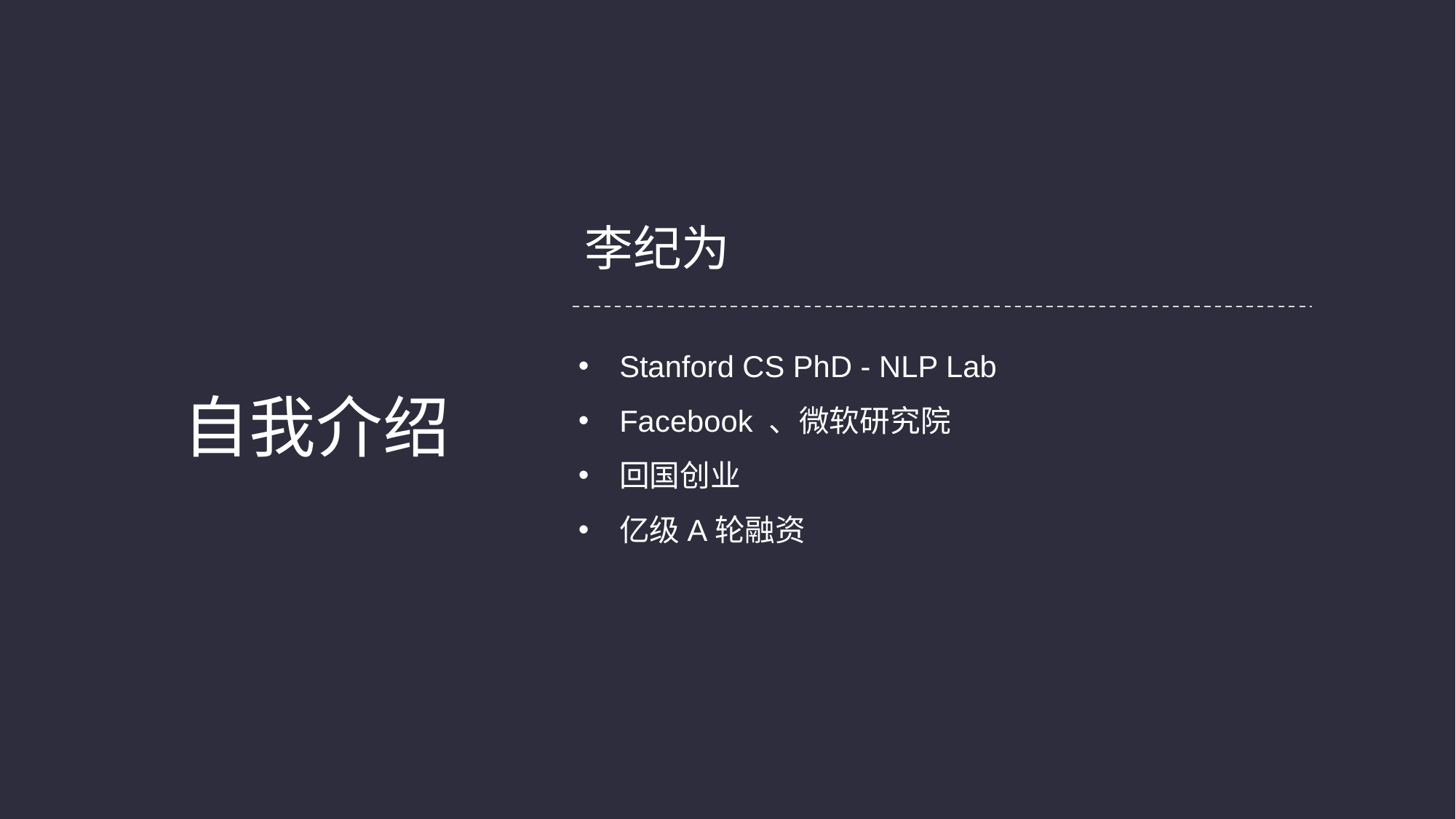

李纪为
Stanford CS PhD - NLP Lab
Facebook 、微软研究院
回国创业
亿级A轮融资

自我介绍
7